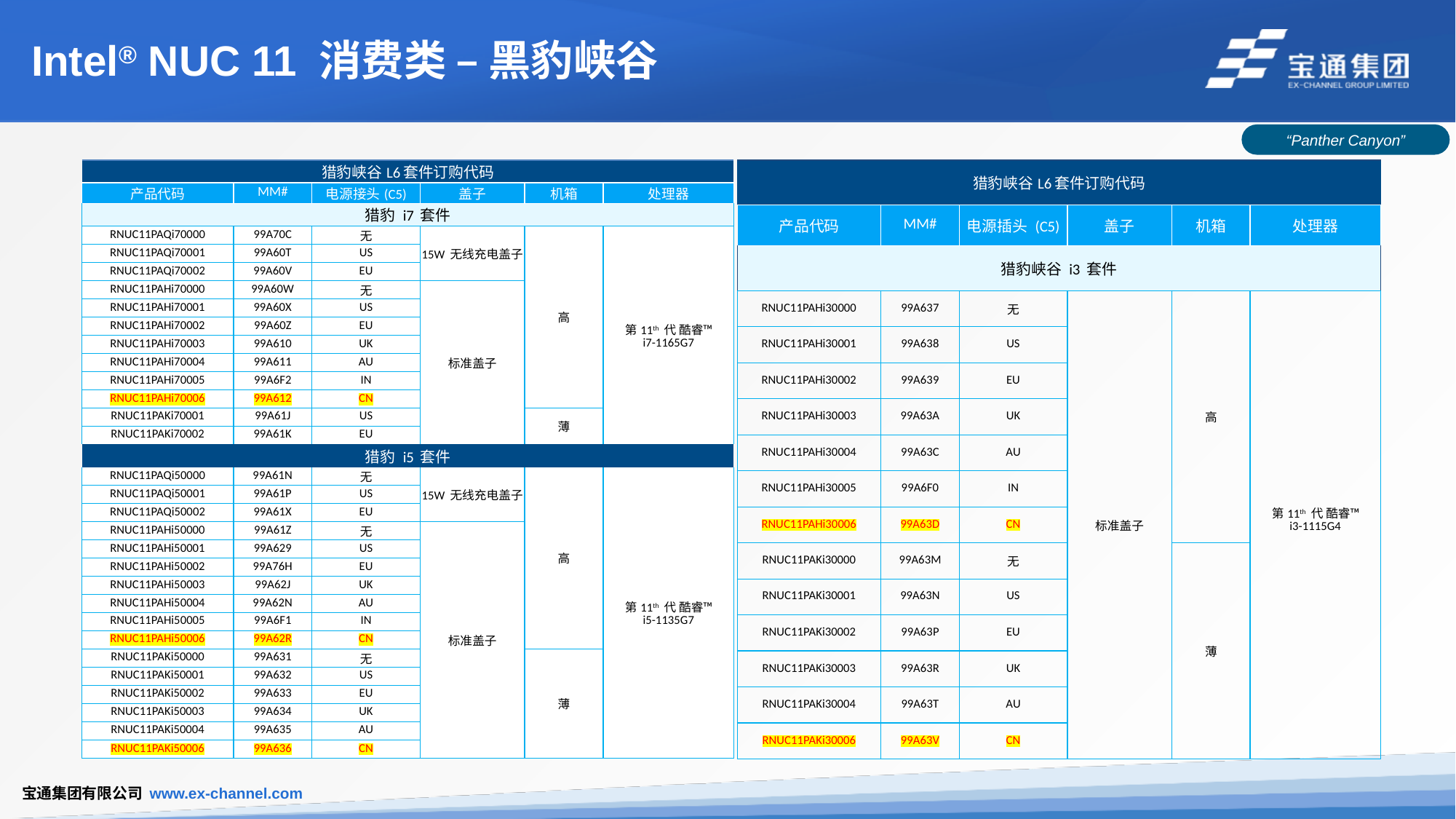

# Intel® NUC 11 消费类 – 黑豹峡谷
“Panther Canyon”

| 猎豹峡谷L6套件订购代码 |  |  |  |  |  |
| --- | --- | --- | --- | --- | --- |
| 产品代码 | MM# | 电源接头(C5) | 盖子 | 机箱 | 处理器 |
| 猎豹 i7 套件 |  |  |  |  |  |
| RNUC11PAQi70000 | 99A70C | 无 | 15W 无线充电盖子 | 高 | 第11th 代 酷睿™ i7-1165G7 |
| RNUC11PAQi70001 | 99A60T | US |  |  |  |
| RNUC11PAQi70002 | 99A60V | EU |  |  |  |
| RNUC11PAHi70000 | 99A60W | 无 | 标准盖子 |  |  |
| RNUC11PAHi70001 | 99A60X | US |  |  |  |
| RNUC11PAHi70002 | 99A60Z | EU |  |  |  |
| RNUC11PAHi70003 | 99A610 | UK |  |  |  |
| RNUC11PAHi70004 | 99A611 | AU |  |  |  |
| RNUC11PAHi70005 | 99A6F2 | IN |  |  |  |
| RNUC11PAHi70006 | 99A612 | CN |  |  |  |
| RNUC11PAKi70001 | 99A61J | US |  | 薄 |  |
| RNUC11PAKi70002 | 99A61K | EU |  |  |  |
| 猎豹 i5 套件 |  |  |  |  |  |
| RNUC11PAQi50000 | 99A61N | 无 | 15W 无线充电盖子 | 高 | 第11th 代 酷睿™ i5-1135G7 |
| RNUC11PAQi50001 | 99A61P | US |  |  |  |
| RNUC11PAQi50002 | 99A61X | EU |  |  |  |
| RNUC11PAHi50000 | 99A61Z | 无 | 标准盖子 |  |  |
| RNUC11PAHi50001 | 99A629 | US |  |  |  |
| RNUC11PAHi50002 | 99A76H | EU |  |  |  |
| RNUC11PAHi50003 | 99A62J | UK |  |  |  |
| RNUC11PAHi50004 | 99A62N | AU |  |  |  |
| RNUC11PAHi50005 | 99A6F1 | IN |  |  |  |
| RNUC11PAHi50006 | 99A62R | CN |  |  |  |
| RNUC11PAKi50000 | 99A631 | 无 |  | 薄 |  |
| RNUC11PAKi50001 | 99A632 | US |  |  |  |
| RNUC11PAKi50002 | 99A633 | EU |  |  |  |
| RNUC11PAKi50003 | 99A634 | UK |  |  |  |
| RNUC11PAKi50004 | 99A635 | AU |  |  |  |
| RNUC11PAKi50006 | 99A636 | CN |  |  |  |
| 猎豹峡谷L6套件订购代码 |  |  |  |  |  |
| --- | --- | --- | --- | --- | --- |
| 产品代码 | MM# | 电源插头 (C5) | 盖子 | 机箱 | 处理器 |
| 猎豹峡谷 i3 套件 |  |  |  |  |  |
| RNUC11PAHi30000 | 99A637 | 无 | 标准盖子 | 高 | 第11th 代 酷睿™ i3-1115G4 |
| RNUC11PAHi30001 | 99A638 | US |  |  |  |
| RNUC11PAHi30002 | 99A639 | EU |  |  |  |
| RNUC11PAHi30003 | 99A63A | UK |  |  |  |
| RNUC11PAHi30004 | 99A63C | AU |  |  |  |
| RNUC11PAHi30005 | 99A6F0 | IN |  |  |  |
| RNUC11PAHi30006 | 99A63D | CN |  |  |  |
| RNUC11PAKi30000 | 99A63M | 无 |  | 薄 |  |
| RNUC11PAKi30001 | 99A63N | US |  |  |  |
| RNUC11PAKi30002 | 99A63P | EU |  |  |  |
| RNUC11PAKi30003 | 99A63R | UK |  |  |  |
| RNUC11PAKi30004 | 99A63T | AU |  |  |  |
| RNUC11PAKi30006 | 99A63V | CN |  |  |  |